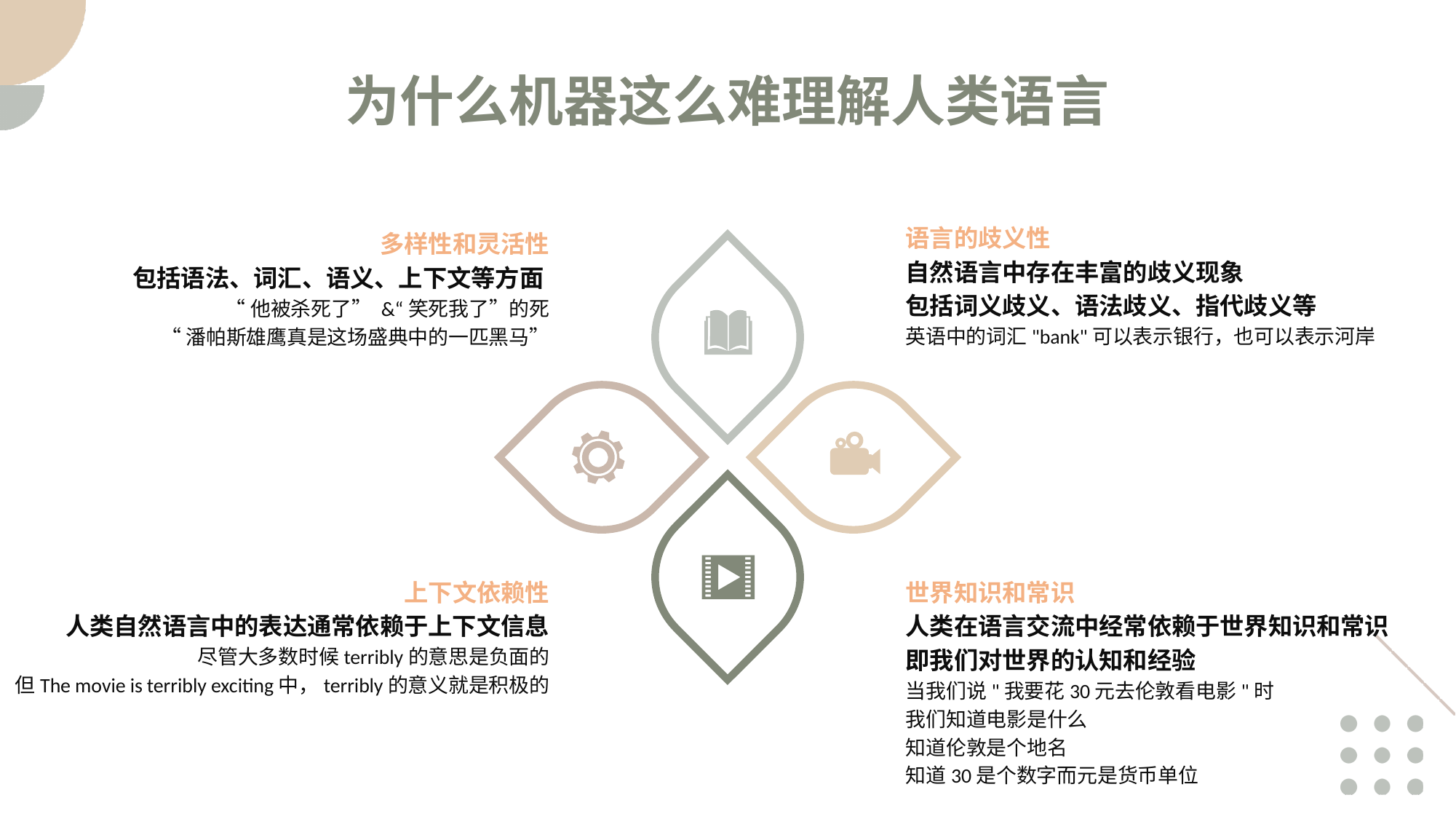

为什么机器这么难理解人类语言
语言的歧义性
自然语言中存在丰富的歧义现象
包括词义歧义、语法歧义、指代歧义等
英语中的词汇"bank"可以表示银行，也可以表示河岸
多样性和灵活性
包括语法、词汇、语义、上下文等方面
“他被杀死了” &“笑死我了”的死
“潘帕斯雄鹰真是这场盛典中的一匹黑马”

上下文依赖性
人类自然语言中的表达通常依赖于上下文信息
尽管大多数时候terribly的意思是负面的
但The movie is terribly exciting中，terribly的意义就是积极的
世界知识和常识
人类在语言交流中经常依赖于世界知识和常识
即我们对世界的认知和经验
当我们说"我要花30元去伦敦看电影"时
我们知道电影是什么
知道伦敦是个地名
知道30是个数字而元是货币单位